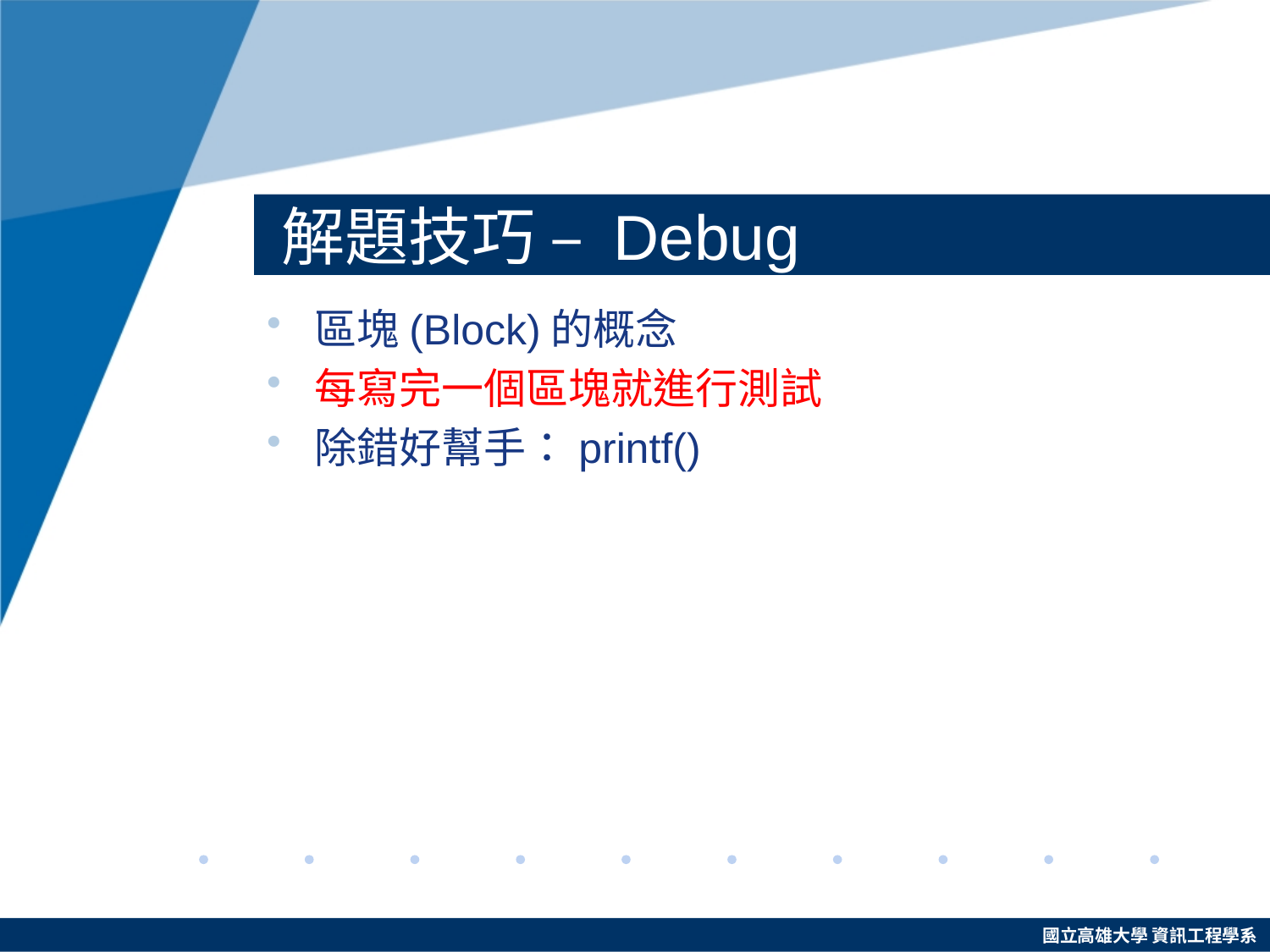

# 解題技巧 – Debug

區塊(Block)的概念
每寫完一個區塊就進行測試
除錯好幫手：printf()